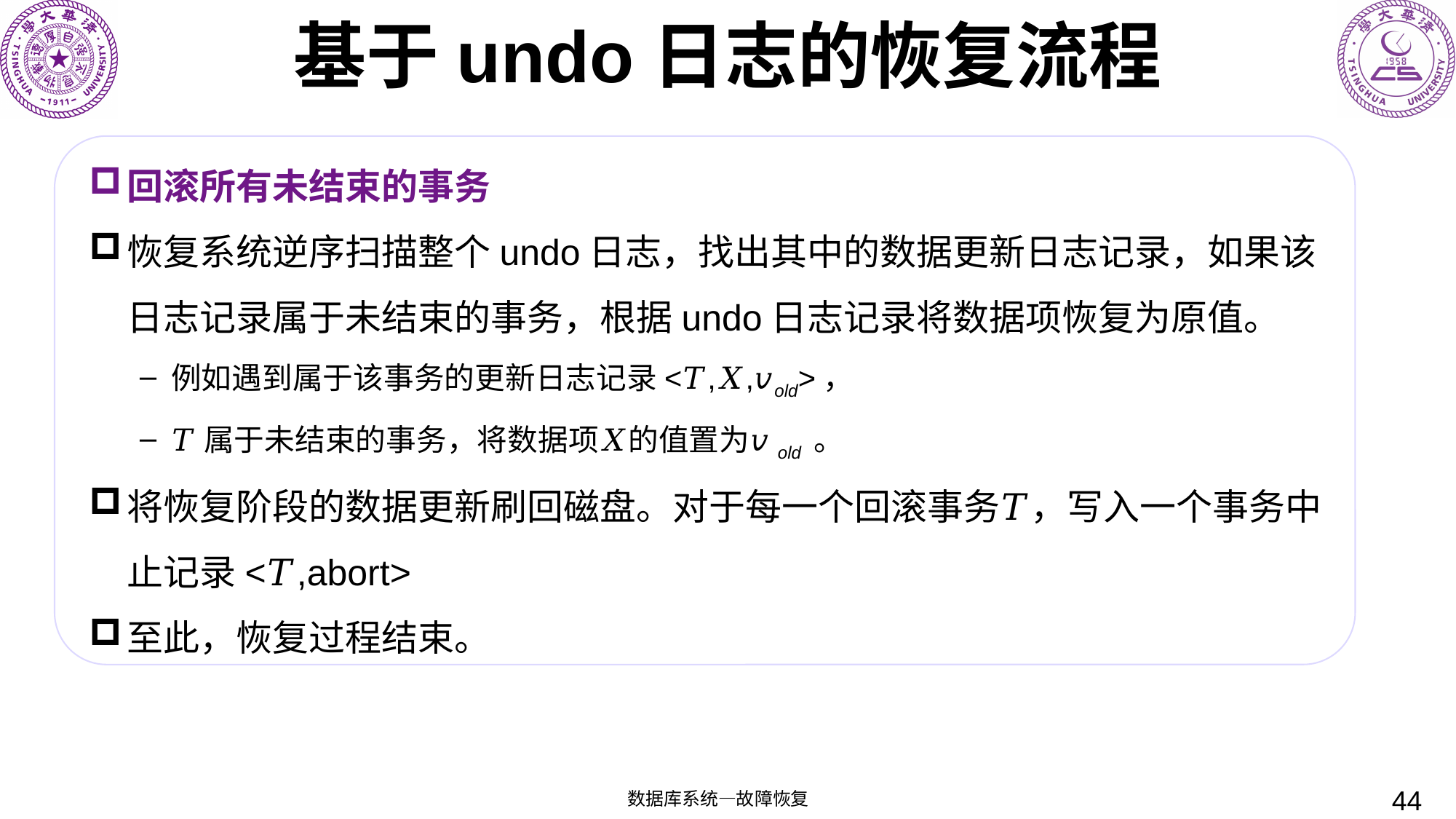

# 基于undo日志的恢复流程

回滚所有未结束的事务
恢复系统逆序扫描整个undo日志，找出其中的数据更新日志记录，如果该日志记录属于未结束的事务，根据undo日志记录将数据项恢复为原值。
例如遇到属于该事务的更新日志记录<𝑇,𝑋,𝑣old>，
𝑇属于未结束的事务，将数据项𝑋的值置为𝑣old 。
将恢复阶段的数据更新刷回磁盘。对于每一个回滚事务𝑇，写入一个事务中止记录<𝑇,abort>
至此，恢复过程结束。

44
数据库系统—故障恢复